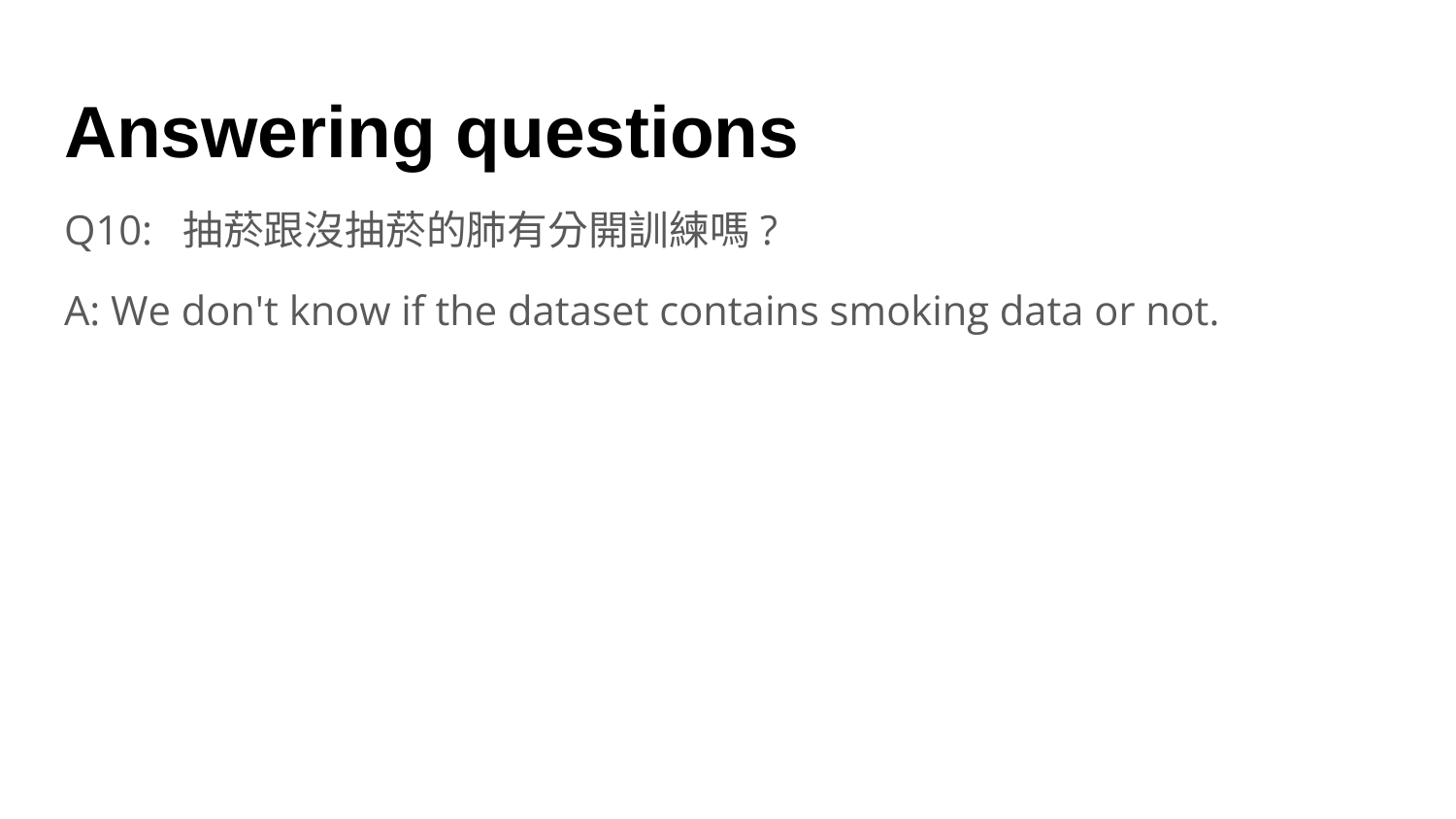

# Answering questions
Q10:  抽菸跟沒抽菸的肺有分開訓練嗎?
A: We don't know if the dataset contains smoking data or not.